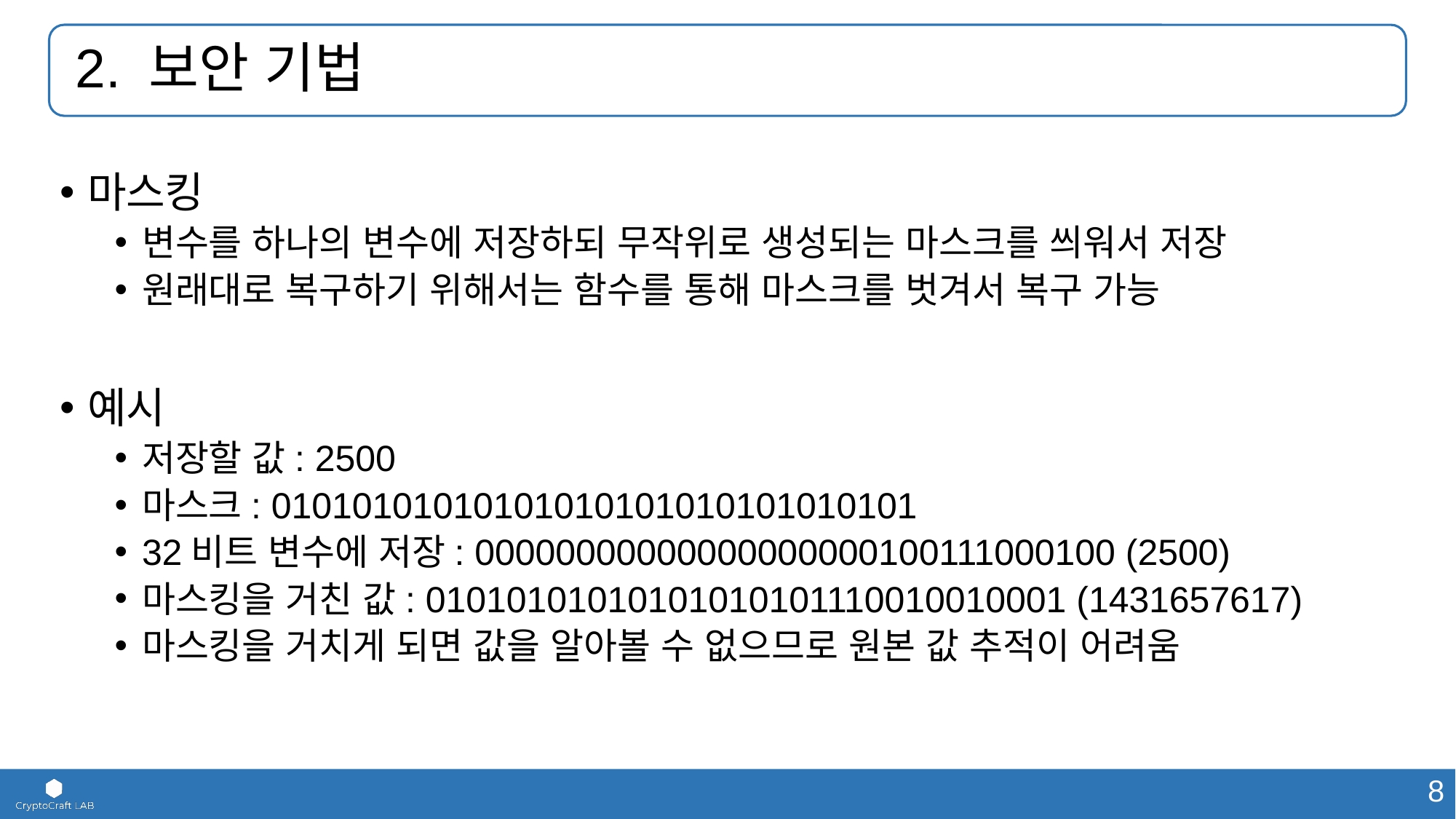

# 2. 보안 기법
마스킹
변수를 하나의 변수에 저장하되 무작위로 생성되는 마스크를 씌워서 저장
원래대로 복구하기 위해서는 함수를 통해 마스크를 벗겨서 복구 가능

예시
저장할 값: 2500
마스크: 01010101010101010101010101010101
32비트 변수에 저장: 00000000000000000000100111000100 (2500)
마스킹을 거친 값: 01010101010101010101110010010001 (1431657617)
마스킹을 거치게 되면 값을 알아볼 수 없으므로 원본 값 추적이 어려움